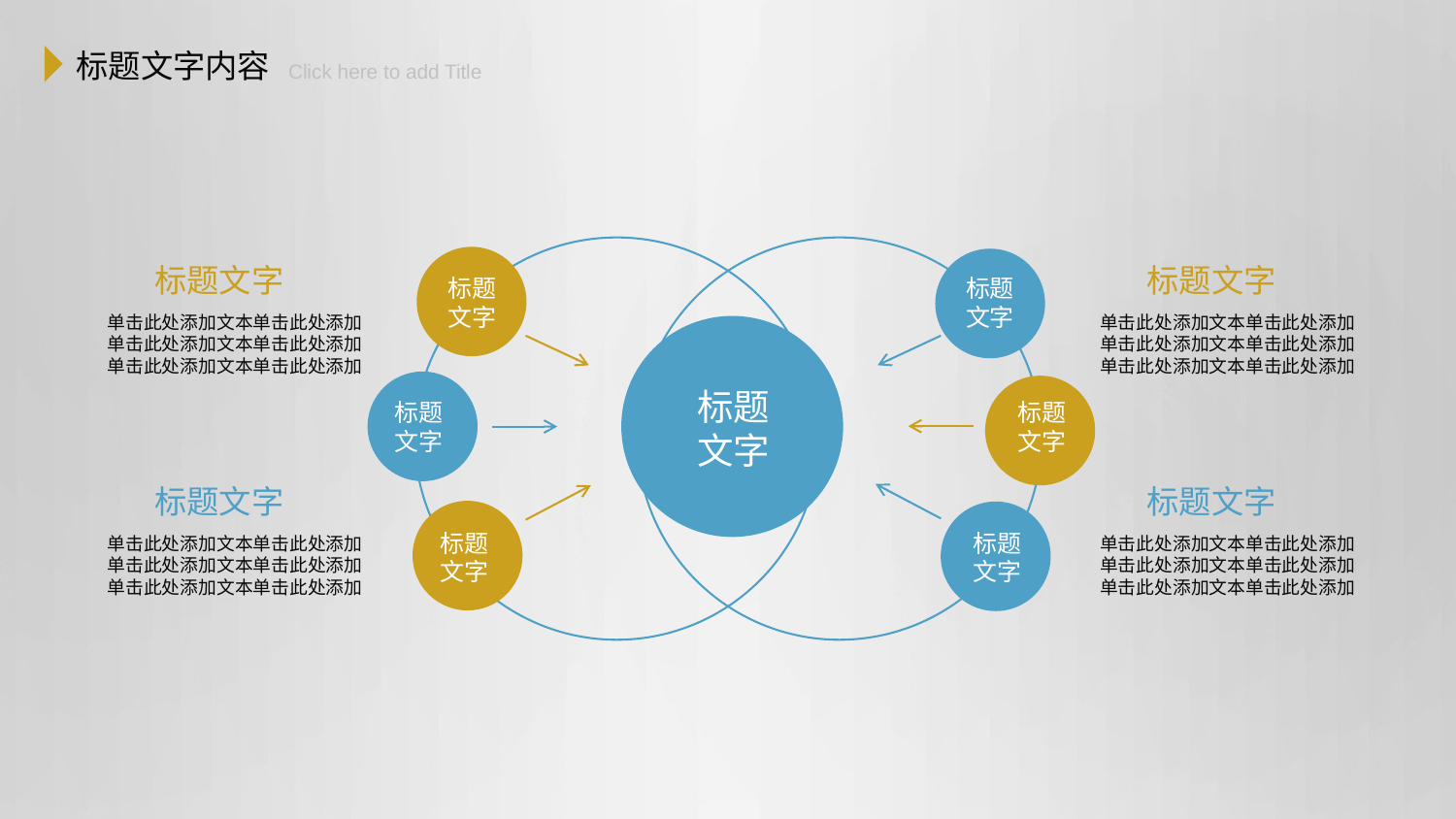

标题文字内容
  Click here to add Title

标题文字
单击此处添加文本单击此处添加
单击此处添加文本单击此处添加
单击此处添加文本单击此处添加
标题文字
单击此处添加文本单击此处添加
单击此处添加文本单击此处添加
单击此处添加文本单击此处添加
标题
文字
标题
文字

标题
文字
标题
文字
标题
文字
标题文字
单击此处添加文本单击此处添加
单击此处添加文本单击此处添加
单击此处添加文本单击此处添加
标题文字
单击此处添加文本单击此处添加
单击此处添加文本单击此处添加
单击此处添加文本单击此处添加

标题
文字
标题
文字